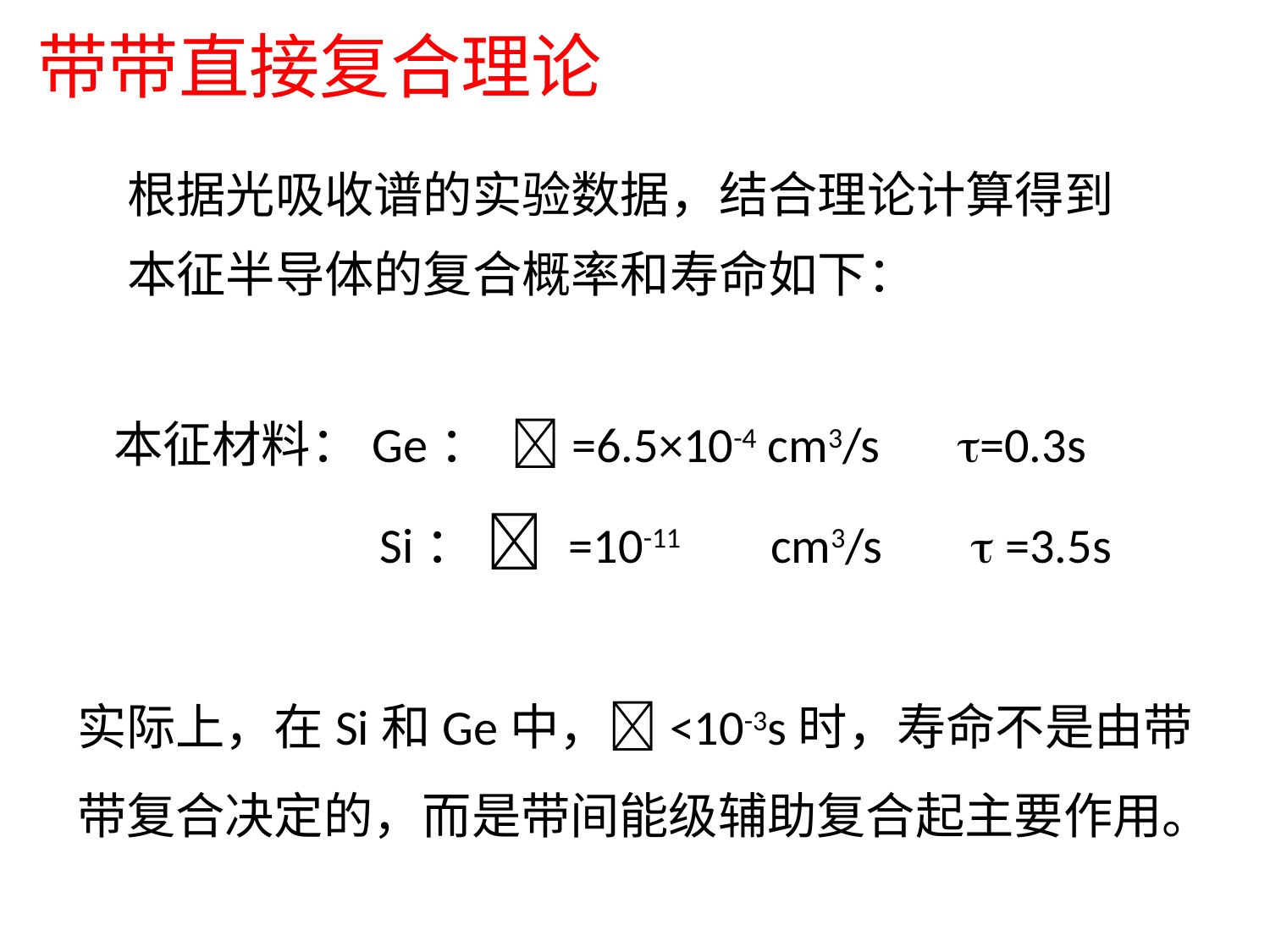

带带直接复合理论
根据光吸收谱的实验数据，结合理论计算得到本征半导体的复合概率和寿命如下：
本征材料：Ge：  γ=6.5×10-4 cm3/s       τ=0.3s
                          Si： γ =10-11        cm3/s        τ =3.5s
实际上，在Si和Ge中，τ<10-3s时，寿命不是由带带复合决定的，而是带间能级辅助复合起主要作用。
59